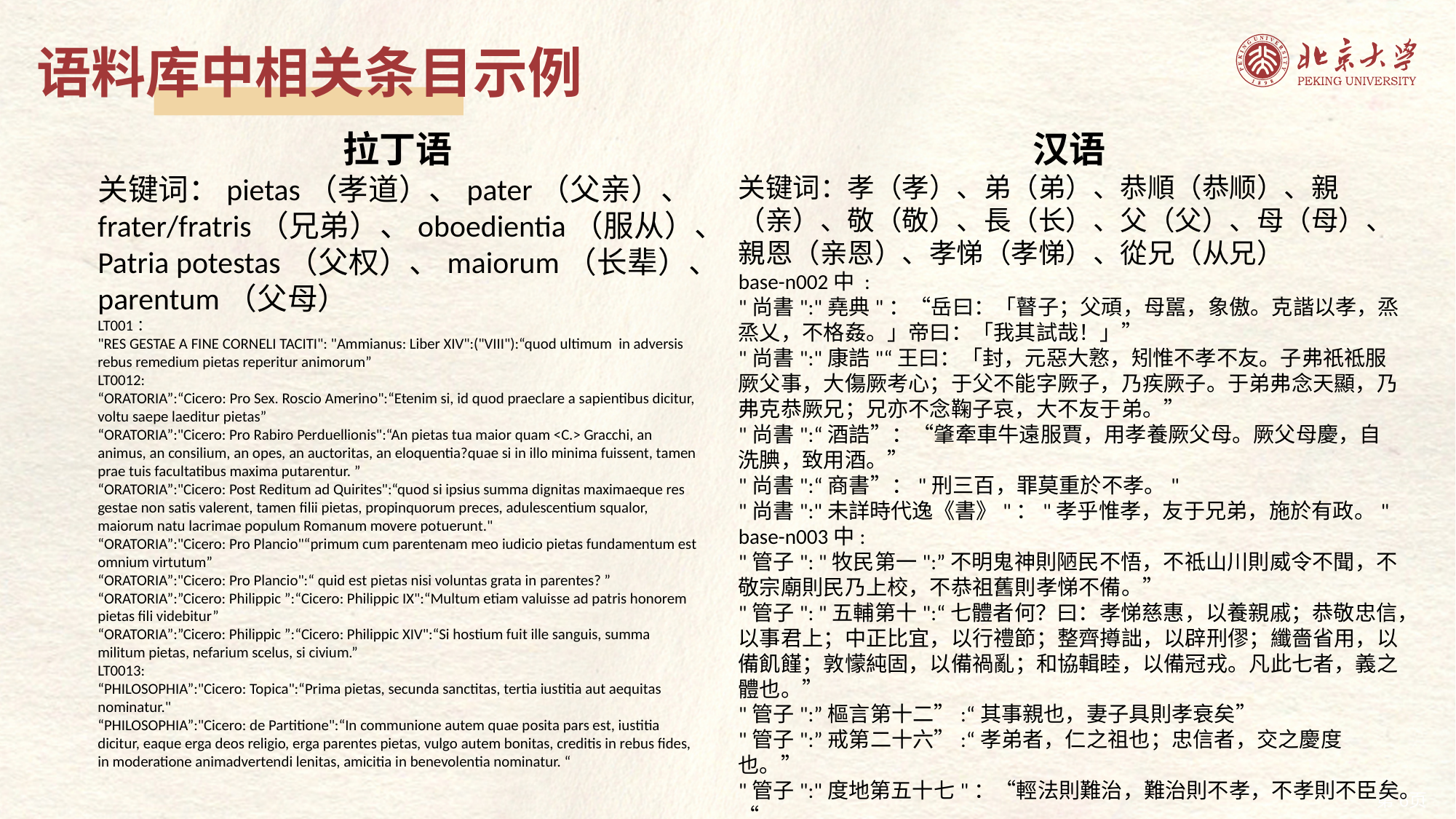

语料库中相关条目示例

拉丁语
关键词：pietas（孝道）、pater（父亲）、frater/fratris（兄弟）、oboedientia（服从）、Patria potestas（父权）、maiorum（长辈）、parentum（父母）
LT001：
"RES GESTAE A FINE CORNELI TACITI": "Ammianus: Liber XIV":("VIII"):“quod ultimum  in adversis rebus remedium pietas reperitur animorum”
LT0012:
“ORATORIA”:“Cicero: Pro Sex. Roscio Amerino":“Etenim si, id quod praeclare a sapientibus dicitur, voltu saepe laeditur pietas”
“ORATORIA”:"Cicero: Pro Rabiro Perduellionis":“An pietas tua maior quam <C.> Gracchi, an animus, an consilium, an opes, an auctoritas, an eloquentia?quae si in illo minima fuissent, tamen prae tuis facultatibus maxima putarentur. ”
“ORATORIA”:"Cicero: Post Reditum ad Quirites":“quod si ipsius summa dignitas maximaeque res gestae non satis valerent, tamen filii pietas, propinquorum preces, adulescentium squalor, maiorum natu lacrimae populum Romanum movere potuerunt."
“ORATORIA”:"Cicero: Pro Plancio"“primum cum parentenam meo iudicio pietas fundamentum est omnium virtutum”
“ORATORIA”:"Cicero: Pro Plancio":“ quid est pietas nisi voluntas grata in parentes? ”
“ORATORIA”:”Cicero: Philippic ”:“Cicero: Philippic IX":“Multum etiam valuisse ad patris honorem pietas fili videbitur”
“ORATORIA”:”Cicero: Philippic ”:“Cicero: Philippic XIV":“Si hostium fuit ille sanguis, summa militum pietas, nefarium scelus, si civium.”
LT0013:
“PHILOSOPHIA”:"Cicero: Topica":“Prima pietas, secunda sanctitas, tertia iustitia aut aequitas nominatur."
“PHILOSOPHIA”:"Cicero: de Partitione":“In communione autem quae posita pars est, iustitia dicitur, eaque erga deos religio, erga parentes pietas, vulgo autem bonitas, creditis in rebus fides, in moderatione animadvertendi lenitas, amicitia in benevolentia nominatur. “
汉语
关键词：孝（孝）、弟（弟）、恭順（恭顺）、親（亲）、敬（敬）、長（长）、父（父）、母（母）、親恩（亲恩）、孝悌（孝悌）、從兄（从兄）
base-n002中 :
"尚書":"堯典"：“岳曰：「瞽子；父頑，母嚚，象傲。克諧以孝，烝烝乂，不格姦。」帝曰：「我其試哉！」”
"尚書":"康誥"“王曰：「封，元惡大憝，矧惟不孝不友。子弗祇祗服厥父事，大傷厥考心；于父不能字厥子，乃疾厥子。于弟弗念天顯，乃弗克恭厥兄；兄亦不念鞠子哀，大不友于弟。”
"尚書":“酒誥”：“肇牽車牛遠服賈，用孝養厥父母。厥父母慶，自洗腆，致用酒。”
"尚書":“商書”："刑三百，罪莫重於不孝。"
"尚書":"未詳時代逸《書》"："孝乎惟孝，友于兄弟，施於有政。"
base-n003中:
"管子": "牧民第一":”不明鬼神則陋民不悟，不祗山川則威令不聞，不敬宗廟則民乃上校，不恭祖舊則孝悌不備。”
"管子": "五輔第十":“七體者何？曰：孝悌慈惠，以養親戚；恭敬忠信，以事君上；中正比宜，以行禮節；整齊撙詘，以辟刑僇；纖嗇省用，以備飢饉；敦懞純固，以備禍亂；和協輯睦，以備冠戎。凡此七者，義之體也。”
"管子":”樞言第十二”:“其事親也，妻子具則孝衰矣”
"管子":”戒第二十六”:“孝弟者，仁之祖也；忠信者，交之慶度也。”
"管子":"度地第五十七"：“輕法則難治，難治則不孝，不孝則不臣矣。“
6